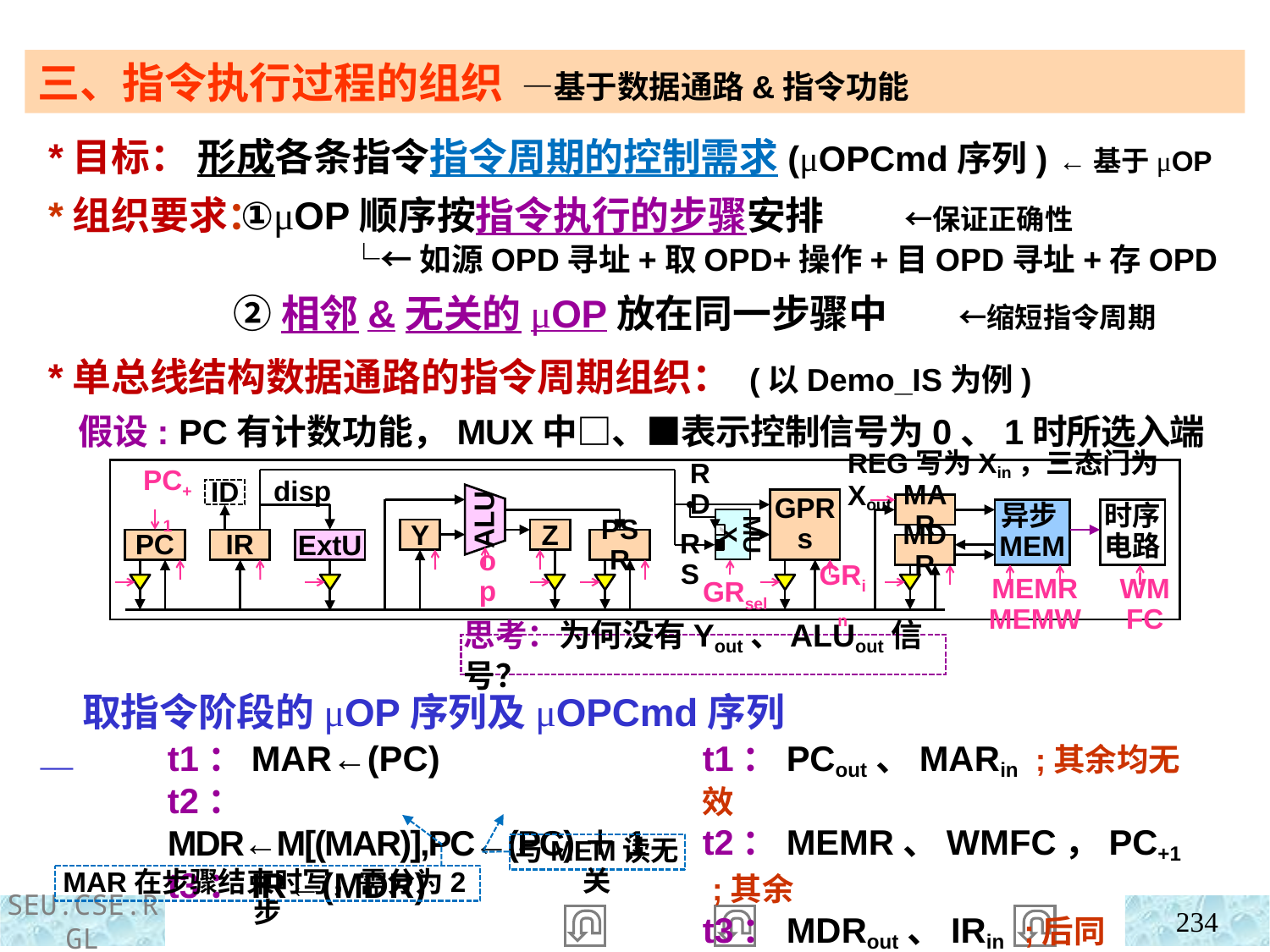

三、指令执行过程的组织  —基于数据通路&指令功能
 *目标：
 *组织要求：
形成各条指令指令周期的控制需求(μOPCmd序列) ←基于μOP
    ①μOP顺序按指令执行的步骤安排         ←保证正确性
                     └←如源OPD寻址+取OPD+操作+目OPD寻址+存OPD
    ②相邻&无关的μOP放在同一步骤中        ←缩短指令周期
 *单总线结构数据通路的指令周期组织： (以Demo_IS为例)
    假设: PC有计数功能，MUX中□、■表示控制信号为0、1时所选入端

REG写为Xin，三态门为Xout
RD
ID
disp
PC+1
GPRs
MAR
ALU
异步MEM
时序电路
MUX
Y
Z

PSR
PC
IR
ExtU
MDR

RS
op

GRsel
GRin
MEMR MEMW
WMFC
思考：为何没有Yout、ALUout信号？
    取指令阶段的μOP序列及μOPCmd序列—
t1：MAR←(PC)
t2：MDR←M[(MAR)],PC←(PC)＋1
t3：IR←(MDR)
t1：PCout、MARin   ;其余均无效
t2：MEMR、WMFC，PC+1  ;其余
t3：MDRout、IRin  ;后同
与MEM读无关
MAR在步骤结束时写，需分为2步
234